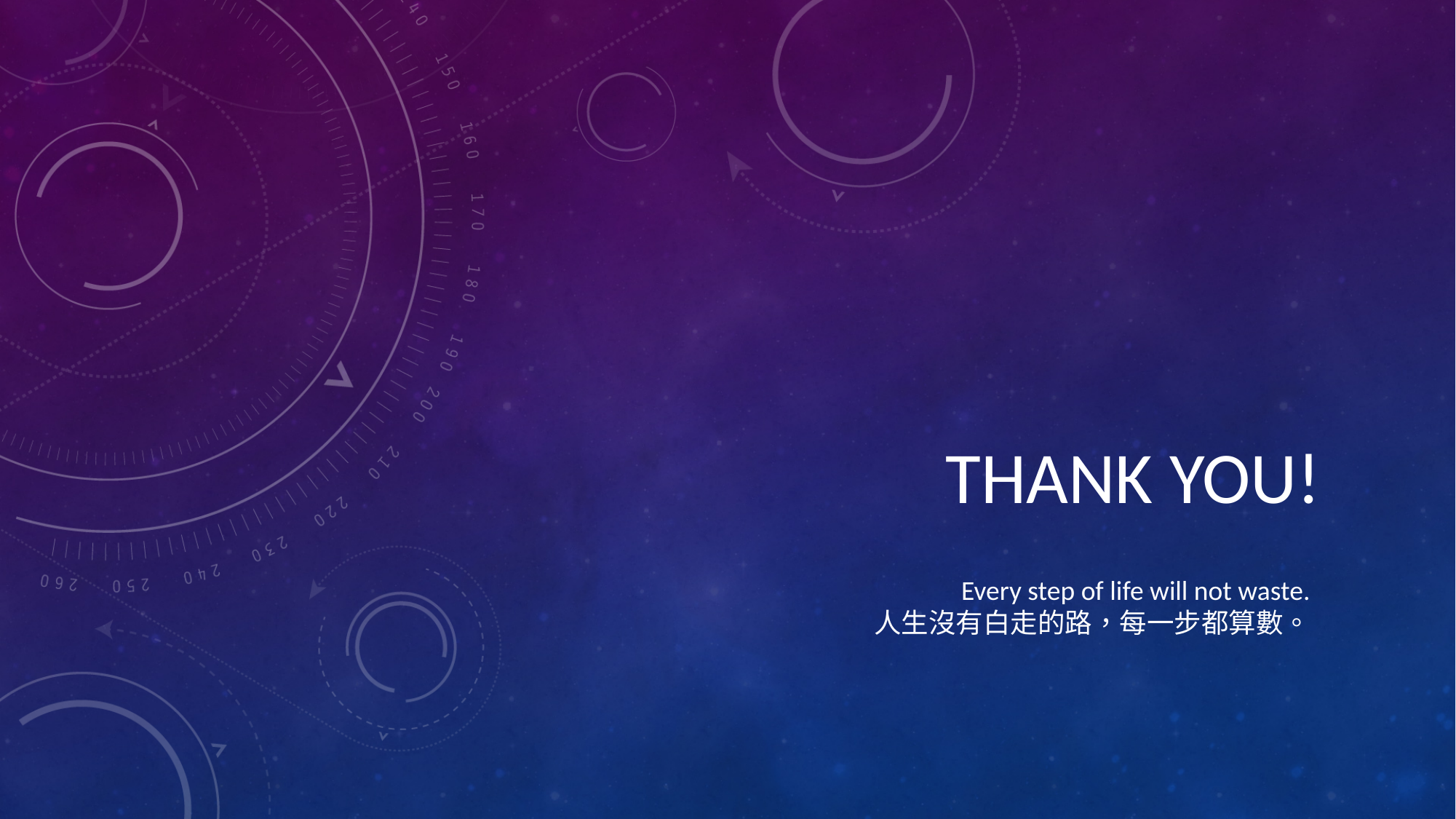

# Thank you!
Every step of life will not waste.
人生沒有白走的路，每一步都算數。